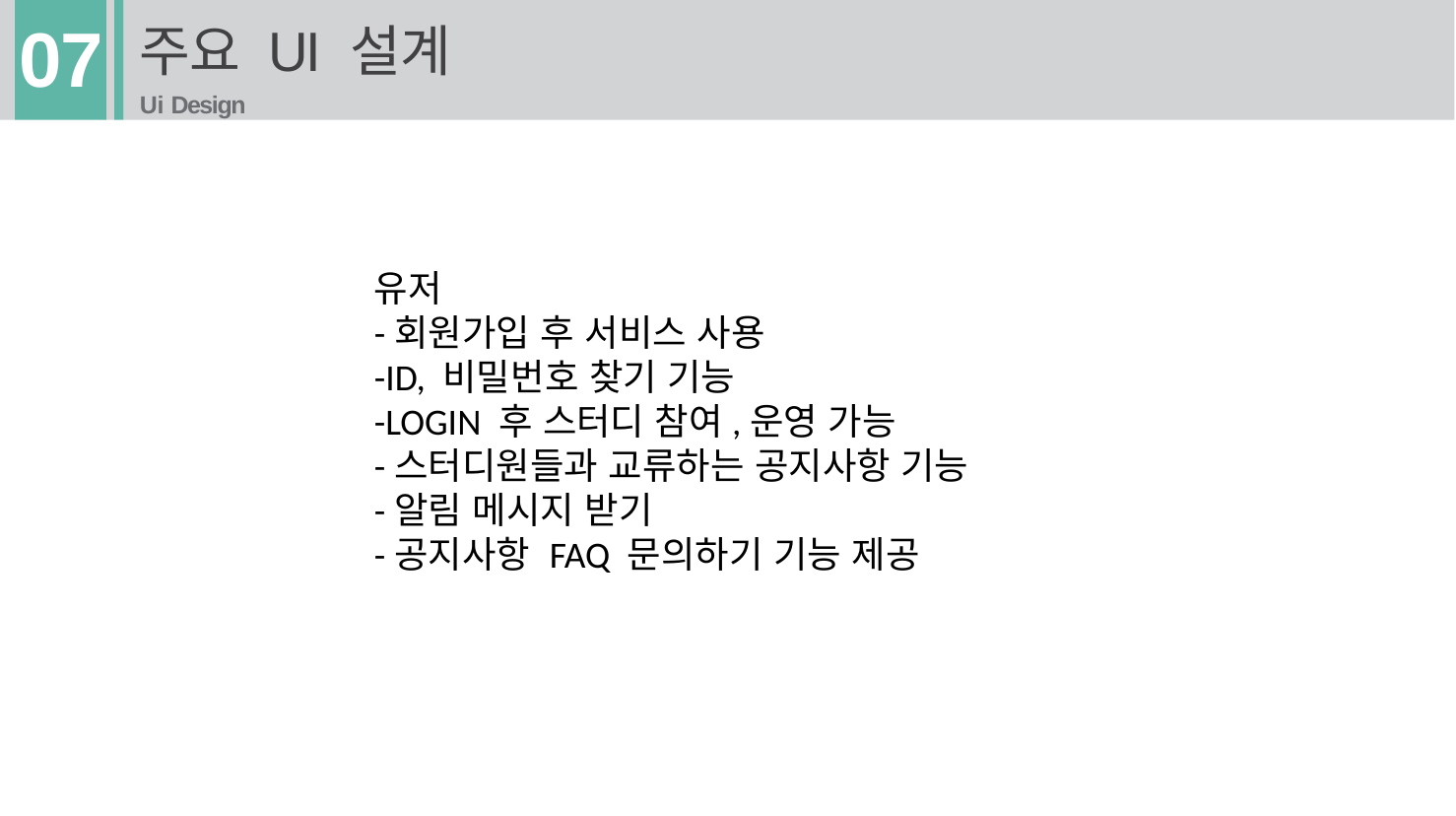

# 주요 UI 설계
Ui Design
07
유저
-회원가입 후 서비스 사용
-ID, 비밀번호 찾기 기능
-LOGIN 후 스터디 참여,운영 가능
-스터디원들과 교류하는 공지사항 기능
-알림 메시지 받기
-공지사항 FAQ 문의하기 기능 제공